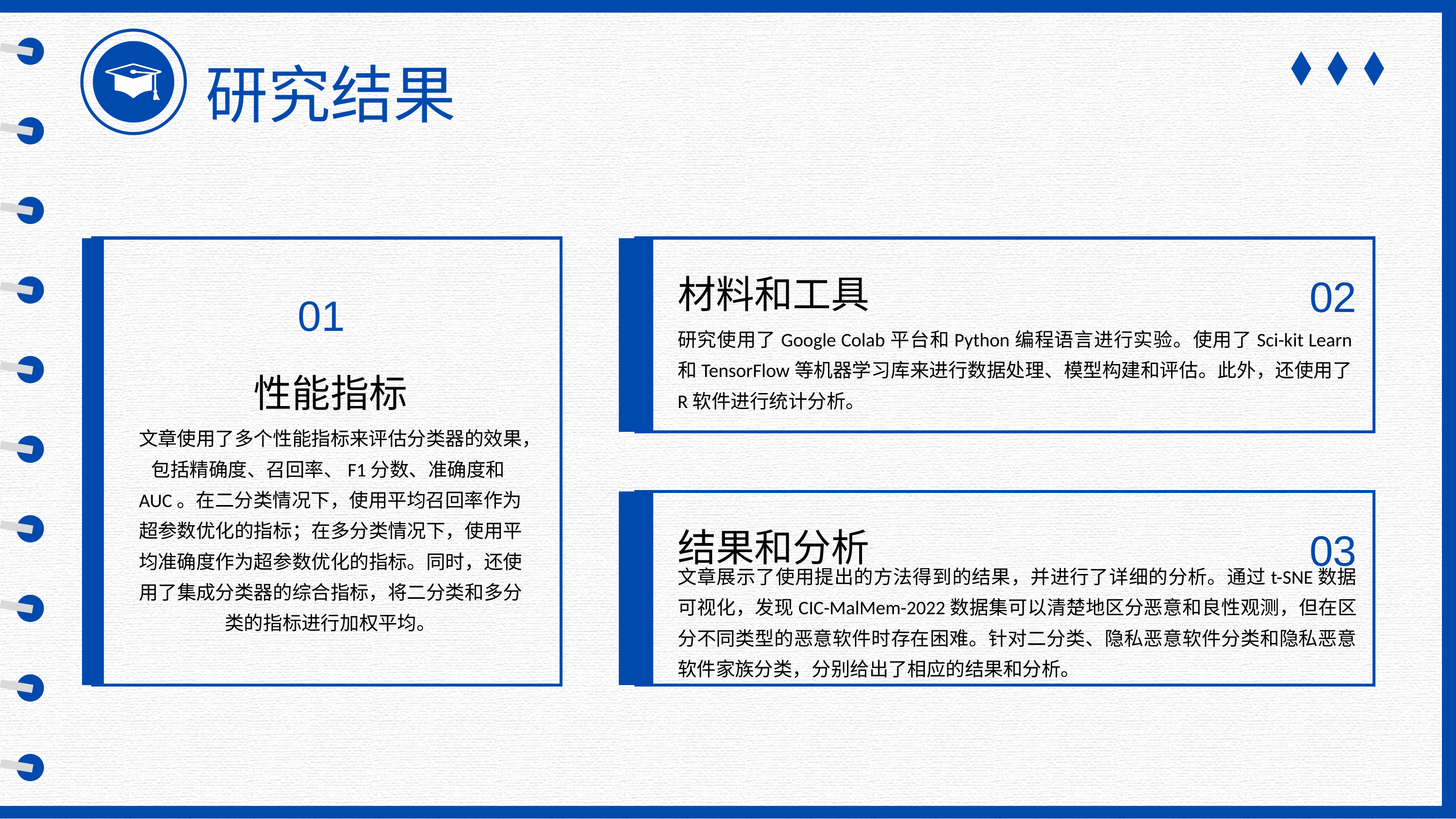

研究结果

研究使用了Google Colab平台和Python编程语言进行实验。使用了Sci-kit Learn和TensorFlow等机器学习库来进行数据处理、模型构建和评估。此外，还使用了R软件进行统计分析。
02
材料和工具

01
性能指标
文章使用了多个性能指标来评估分类器的效果，包括精确度、召回率、F1分数、准确度和AUC。在二分类情况下，使用平均召回率作为超参数优化的指标；在多分类情况下，使用平均准确度作为超参数优化的指标。同时，还使用了集成分类器的综合指标，将二分类和多分类的指标进行加权平均。

文章展示了使用提出的方法得到的结果，并进行了详细的分析。通过t-SNE数据可视化，发现CIC-MalMem-2022数据集可以清楚地区分恶意和良性观测，但在区分不同类型的恶意软件时存在困难。针对二分类、隐私恶意软件分类和隐私恶意软件家族分类，分别给出了相应的结果和分析。
03
结果和分析